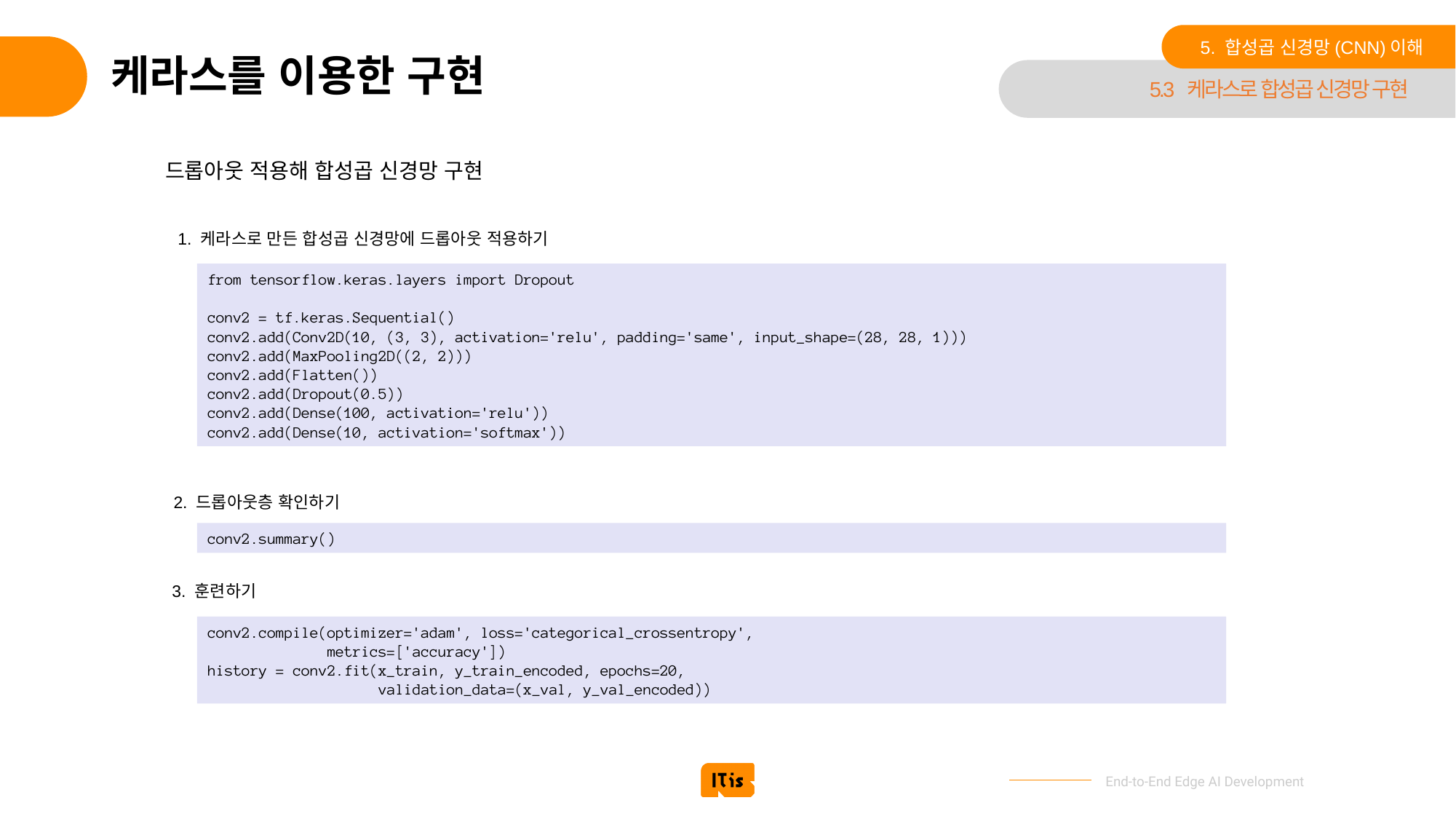

5. 합성곱 신경망(CNN)이해
# 케라스를 이용한 구현
5.3  케라스로 합성곱 신경망 구현

드롭아웃 적용해 합성곱 신경망 구현
1. 케라스로 만든 합성곱 신경망에 드롭아웃 적용하기
from tensorflow.keras.layers import Dropout

conv2 = tf.keras.Sequential()
conv2.add(Conv2D(10, (3, 3), activation='relu', padding='same', input_shape=(28, 28, 1)))
conv2.add(MaxPooling2D((2, 2)))
conv2.add(Flatten())
conv2.add(Dropout(0.5))
conv2.add(Dense(100, activation='relu'))
conv2.add(Dense(10, activation='softmax'))
2. 드롭아웃층 확인하기
conv2.summary()
3. 훈련하기
conv2.compile(optimizer='adam', loss='categorical_crossentropy',
              metrics=['accuracy'])
history = conv2.fit(x_train, y_train_encoded, epochs=20,
                    validation_data=(x_val, y_val_encoded))